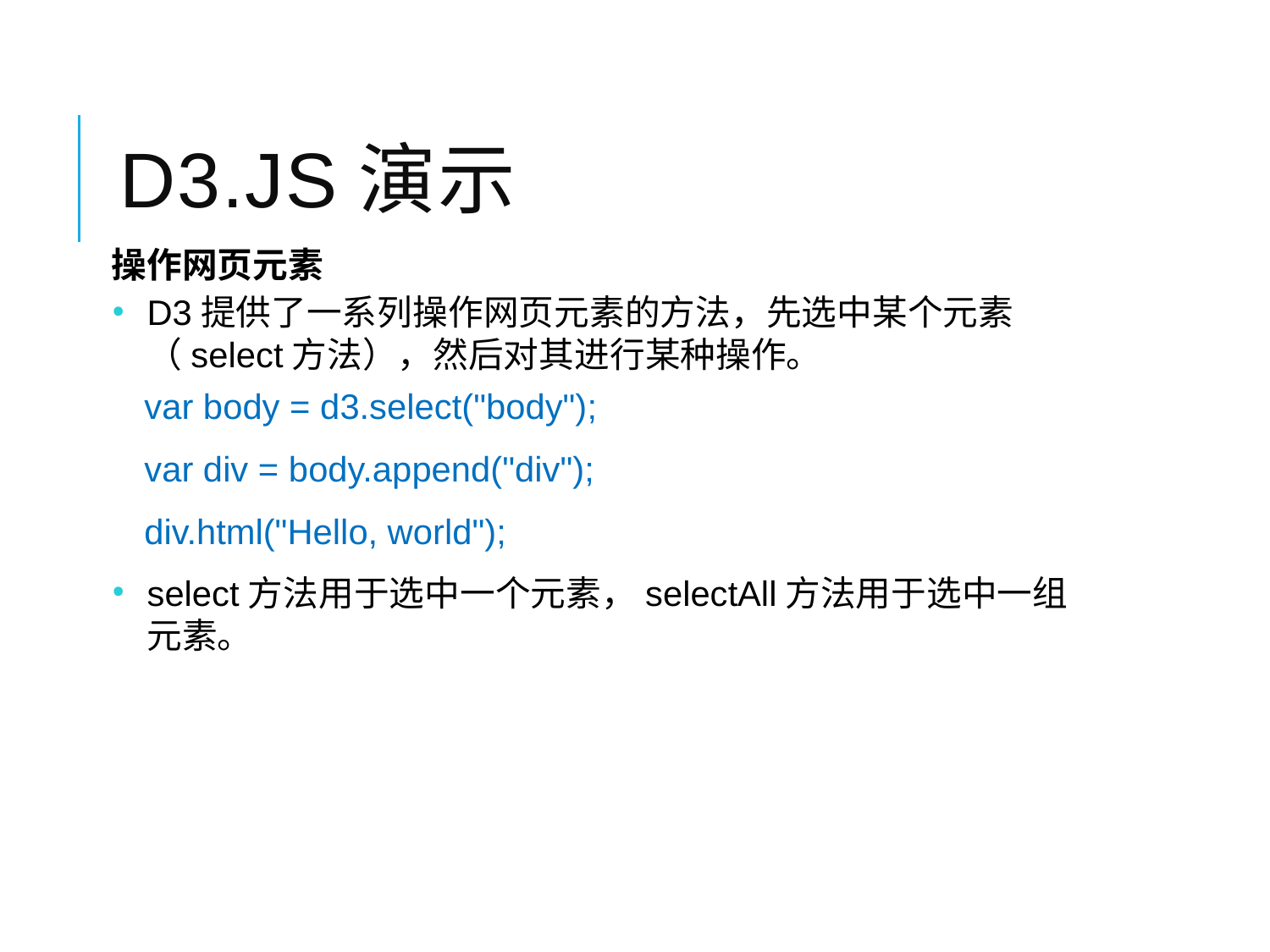

# D3.js演示
操作网页元素
D3提供了一系列操作网页元素的方法，先选中某个元素（select方法），然后对其进行某种操作。

select方法用于选中一个元素，selectAll方法用于选中一组元素。

var body = d3.select("body");
var div = body.append("div");
div.html("Hello, world");